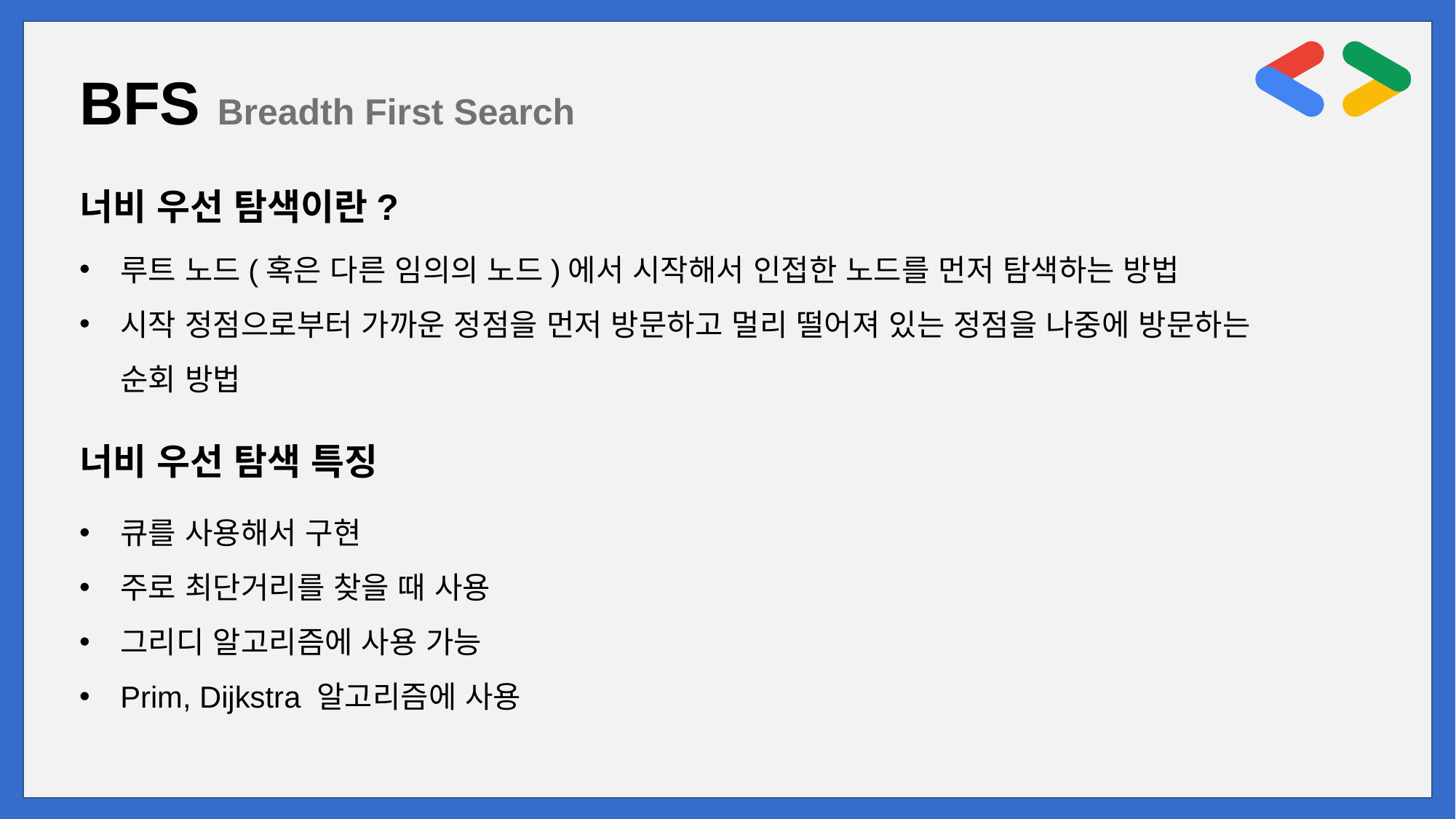

BFS Breadth First Search
너비 우선 탐색이란?
루트 노드(혹은 다른 임의의 노드)에서 시작해서 인접한 노드를 먼저 탐색하는 방법
시작 정점으로부터 가까운 정점을 먼저 방문하고 멀리 떨어져 있는 정점을 나중에 방문하는 순회 방법
너비 우선 탐색 특징
큐를 사용해서 구현
주로 최단거리를 찾을 때 사용
그리디 알고리즘에 사용 가능
Prim, Dijkstra 알고리즘에 사용